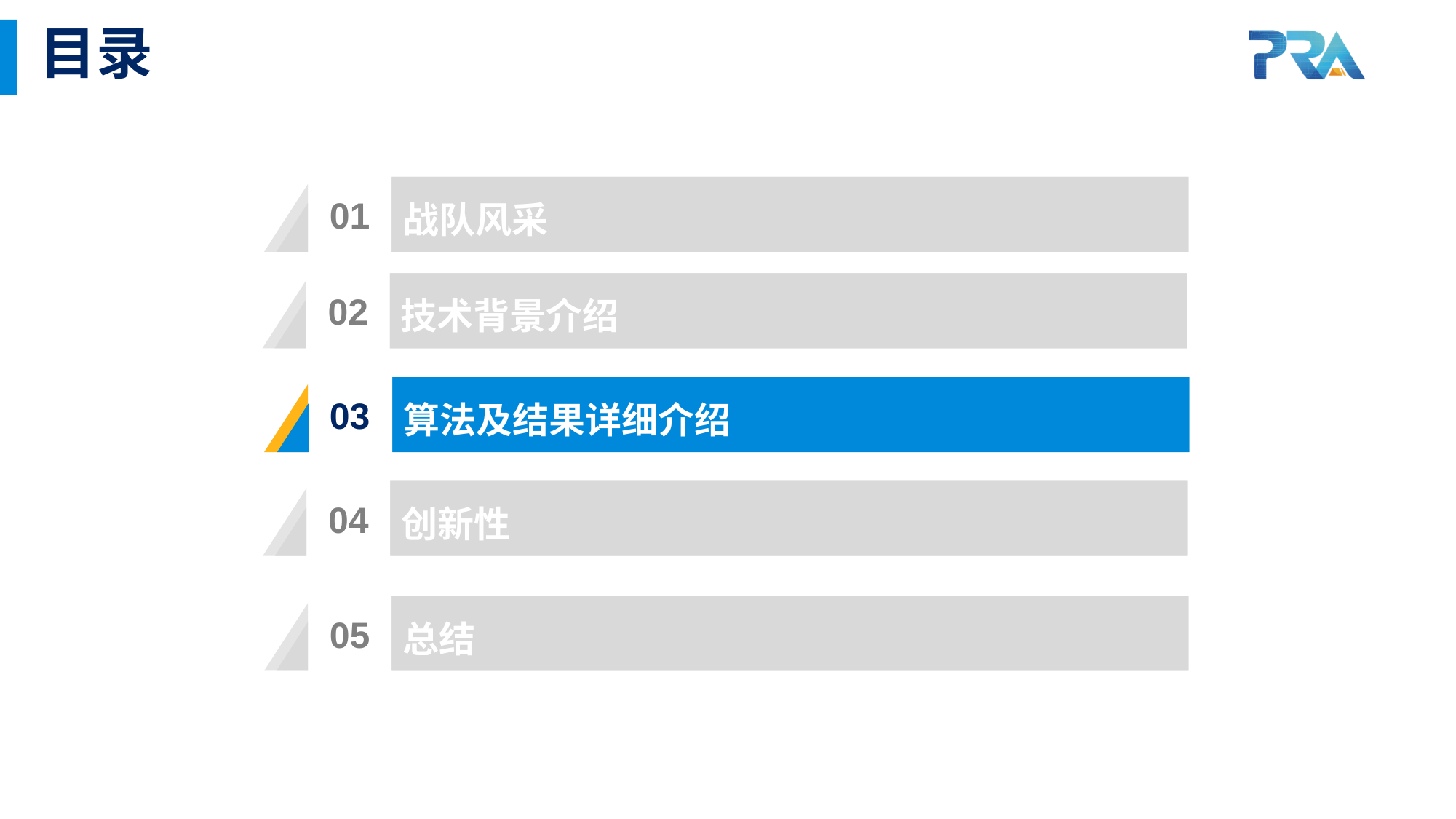

目录
01
战队风采

02
技术背景介绍

03
算法及结果详细介绍

04
创新性

05
总结